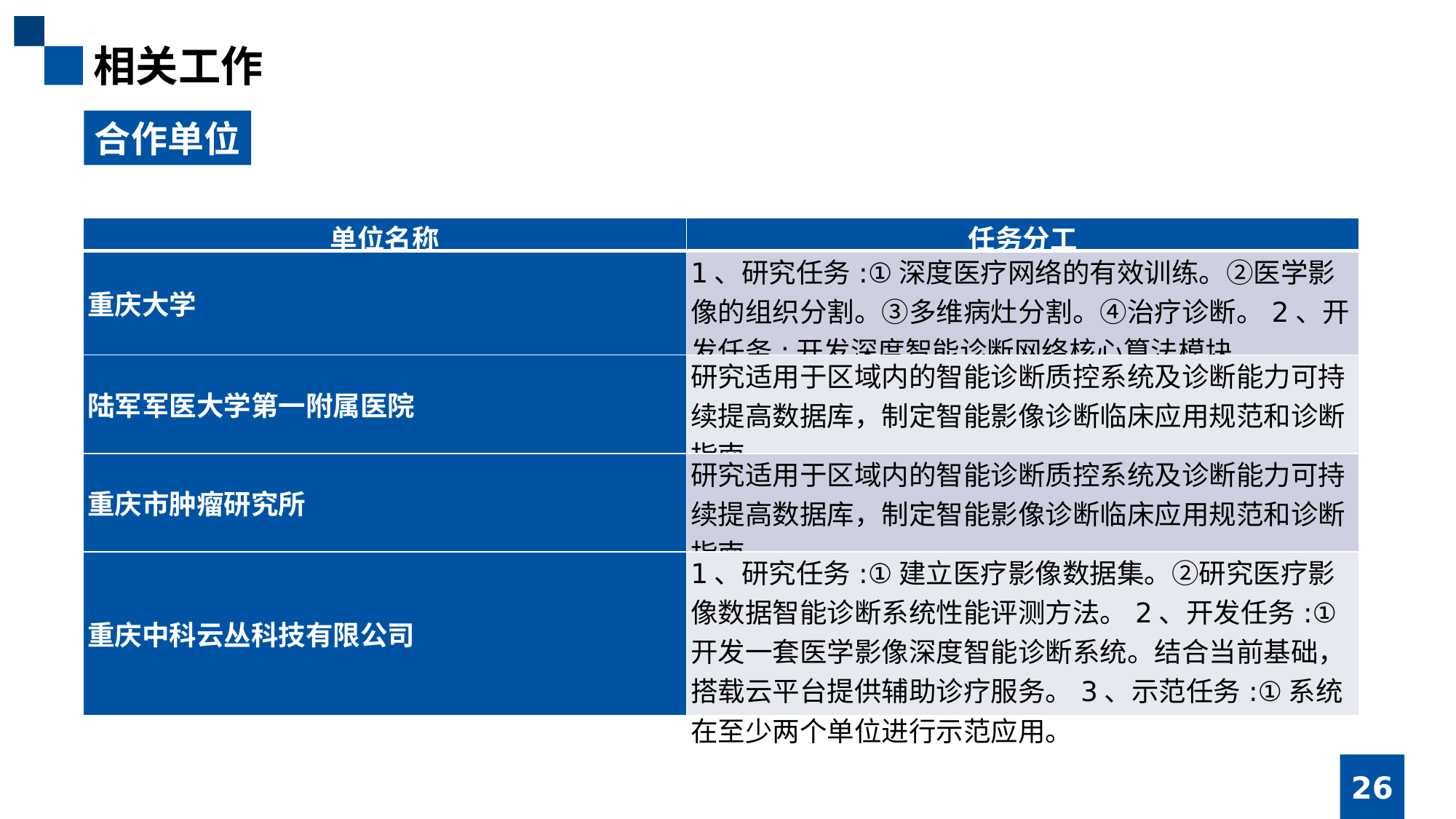

相关工作
合作单位

| 单位名称 | 任务分工 |
| --- | --- |
| 重庆大学 | 1、研究任务:①深度医疗网络的有效训练。②医学影像的组织分割。③多维病灶分割。④治疗诊断。2、开发任务:开发深度智能诊断网络核心算法模块。 |
| 陆军军医大学第一附属医院 | 研究适用于区域内的智能诊断质控系统及诊断能力可持续提高数据库，制定智能影像诊断临床应用规范和诊断指南。 |
| 重庆市肿瘤研究所 | 研究适用于区域内的智能诊断质控系统及诊断能力可持续提高数据库，制定智能影像诊断临床应用规范和诊断指南。 |
| 重庆中科云丛科技有限公司 | 1、研究任务:①建立医疗影像数据集。②研究医疗影像数据智能诊断系统性能评测方法。2、开发任务:①开发一套医学影像深度智能诊断系统。结合当前基础，搭载云平台提供辅助诊疗服务。3、示范任务:①系统在至少两个单位进行示范应用。 |
26